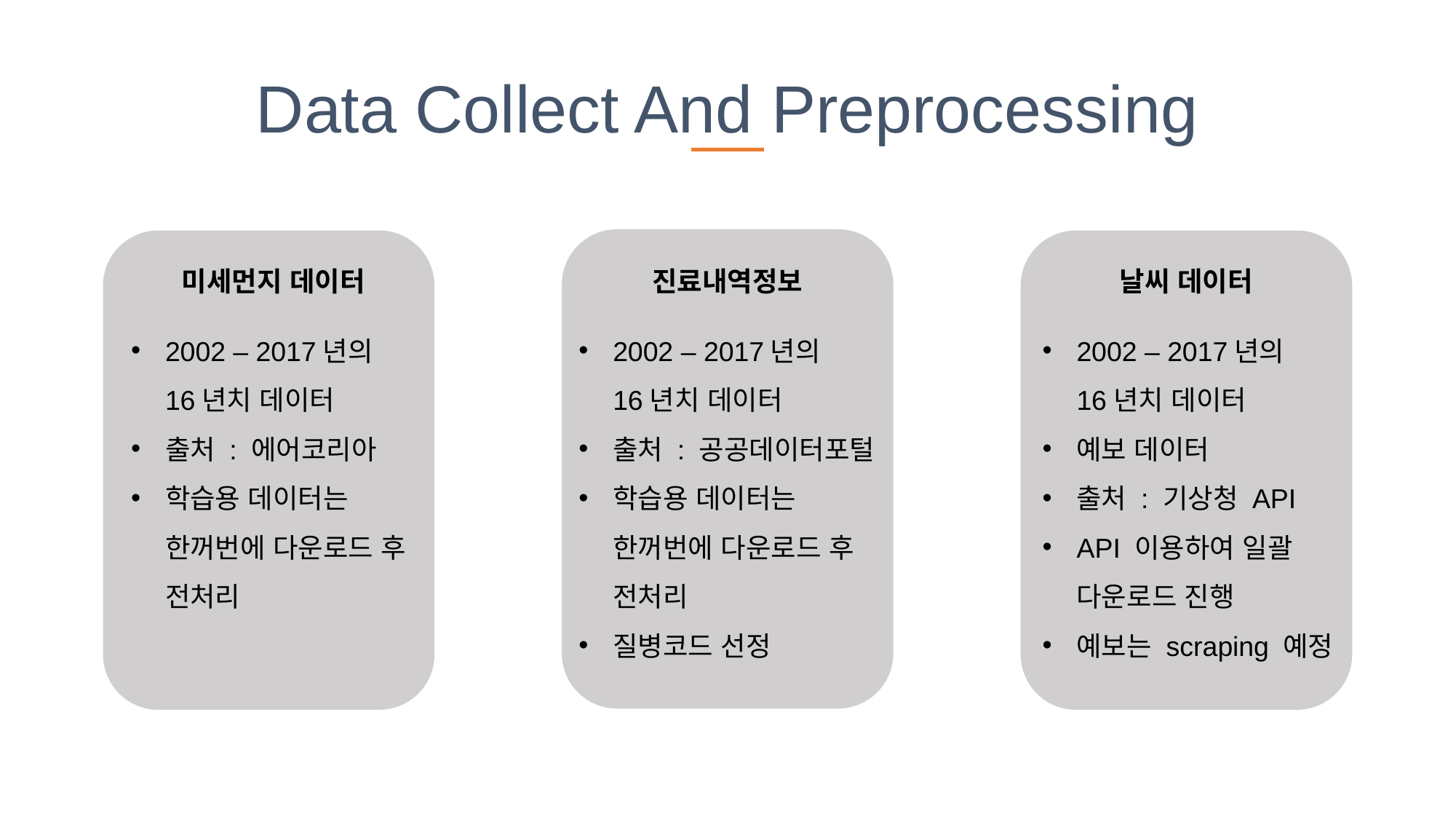

# Data Collect And Preprocessing

미세먼지 데이터
진료내역정보
날씨 데이터
2002 – 2017년의
16년치 데이터
출처 : 공공데이터포털
학습용 데이터는
한꺼번에 다운로드 후
전처리
질병코드 선정
2002 – 2017년의
16년치 데이터
예보 데이터
출처 : 기상청 API
API 이용하여 일괄
다운로드 진행
예보는 scraping 예정
2002 – 2017년의
16년치 데이터
출처 : 에어코리아
학습용 데이터는
한꺼번에 다운로드 후
전처리